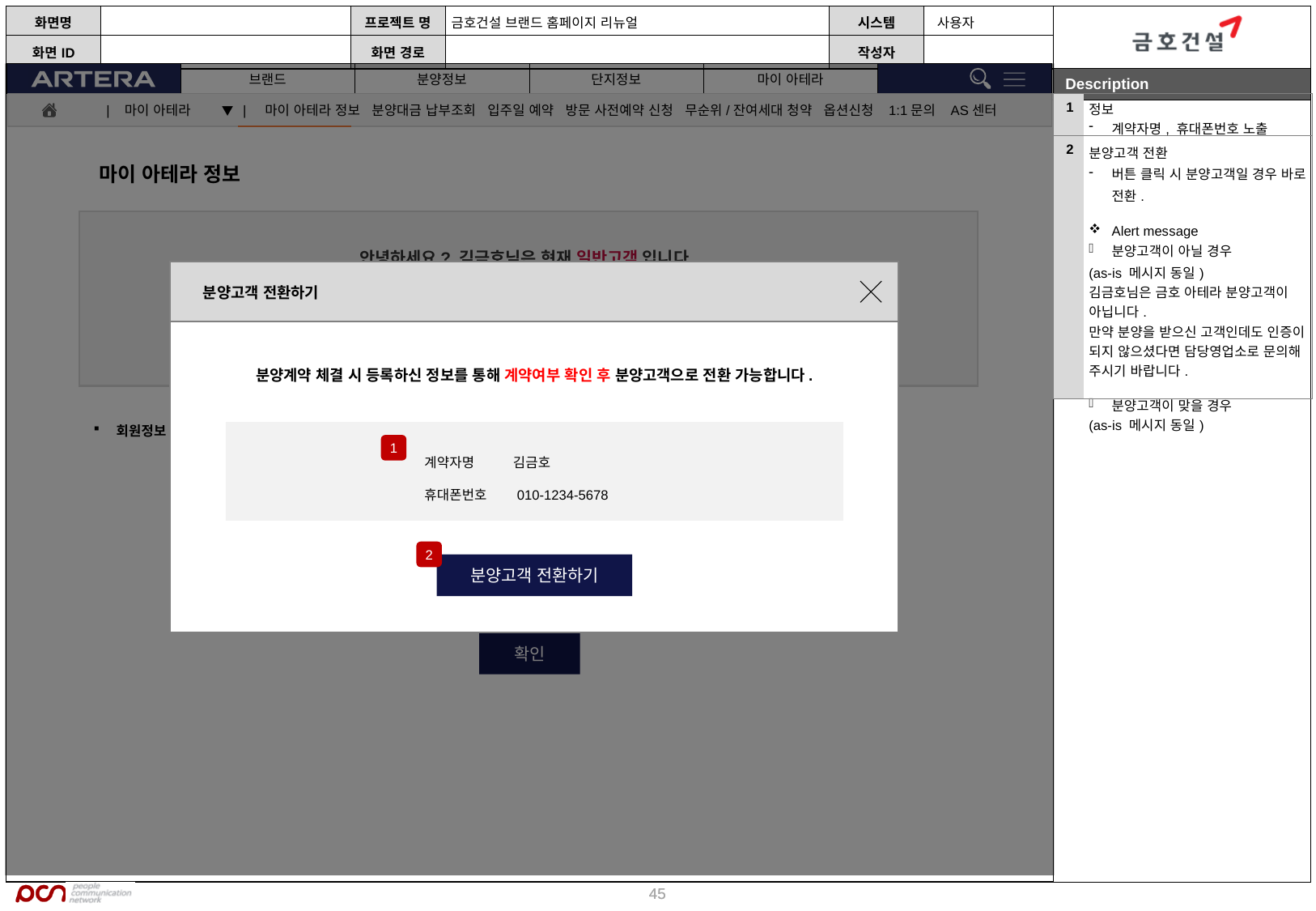

| 1 | 정보 계약자명, 휴대폰번호 노출 |
| --- | --- |
| 2 | 분양고객 전환 버튼 클릭 시 분양고객일 경우 바로 전환. Alert message 분양고객이 아닐 경우 (as-is 메시지 동일) 김금호님은 금호 아테라 분양고객이 아닙니다. 만약 분양을 받으신 고객인데도 인증이 되지 않으셨다면 담당영업소로 문의해 주시기 바랍니다. 분양고객이 맞을 경우 (as-is 메시지 동일) |
|   마이 아테라        ▼  |    마이 아테라 정보   분양대금 납부조회   입주일 예약   방문 사전예약 신청   무순위/잔여세대 청약   옵션신청   1:1문의   AS센터

마이 아테라 정보

안녕하세요? 김금호님은 현재 일반고객 입니다.

금호 어울림을 분양 받아 계약하셨다면, 분양고객 전환 후 분양대금납입조회 등을 확인하실 수 있습니다.
분양고객 전환하기
회원정보
고객님의 개인정보를 안전하게 보호하기 위해 비밀번호를 다시 한 번 확인하고 있습니다.

아이디 및 비밀번호가 타인에게 노출되지 않도록 항상 주의를 기울여 주세요.
비밀번호 입력
확인

분양고객 전환하기
분양계약 체결 시 등록하신 정보를 통해 계약여부 확인 후 분양고객으로 전환 가능합니다.

계약자명          김금호
휴대폰번호       010-1234-5678
분양고객 전환하기
1
2